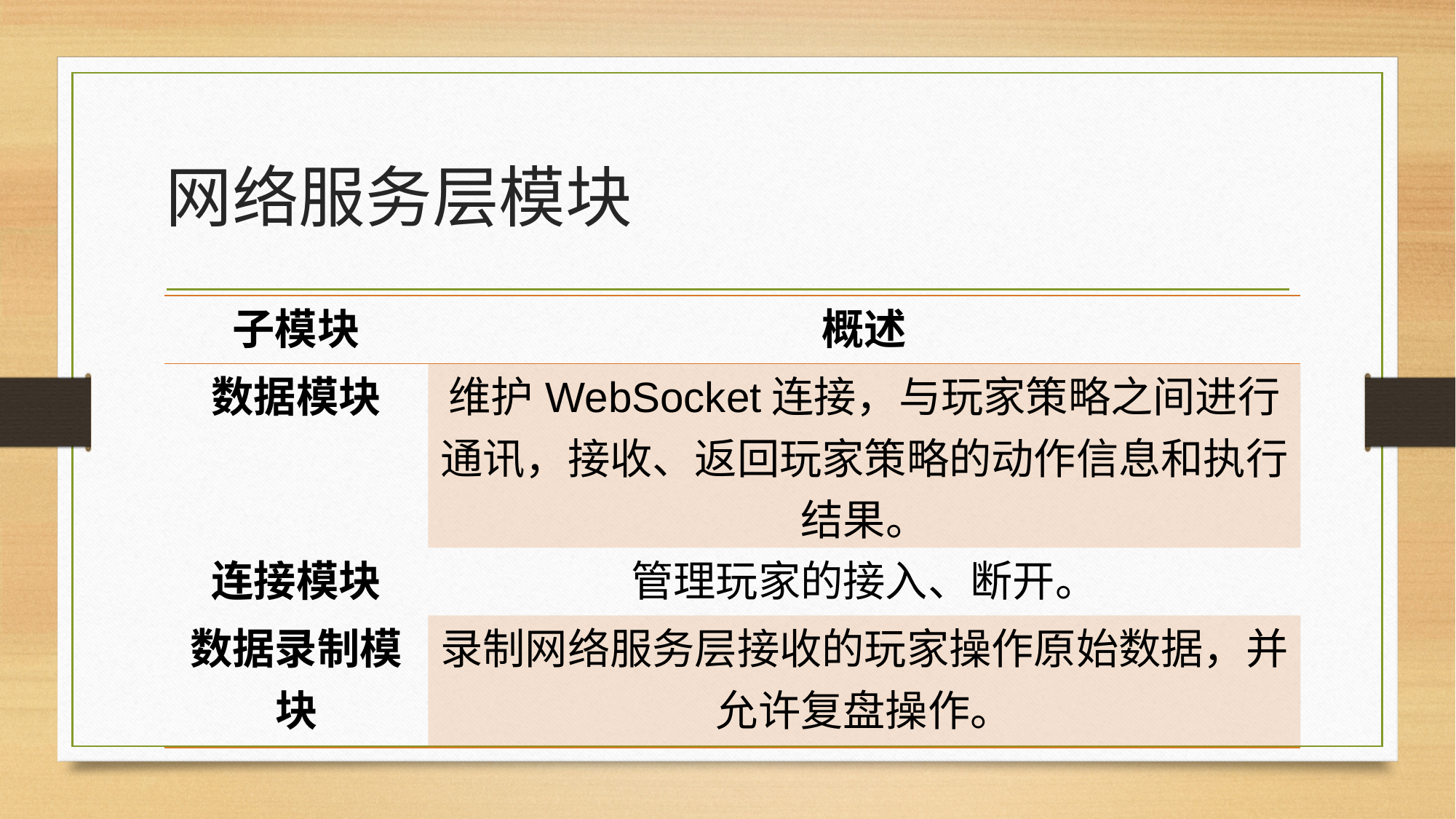

# 网络服务层模块
| 子模块 | 概述 |
| --- | --- |
| 数据模块 | 维护WebSocket连接，与玩家策略之间进行 通讯，接收、返回玩家策略的动作信息和执行结果。 |
| 连接模块 | 管理玩家的接入、断开。 |
| 数据录制模块 | 录制网络服务层接收的玩家操作原始数据，并允许复盘操作。 |